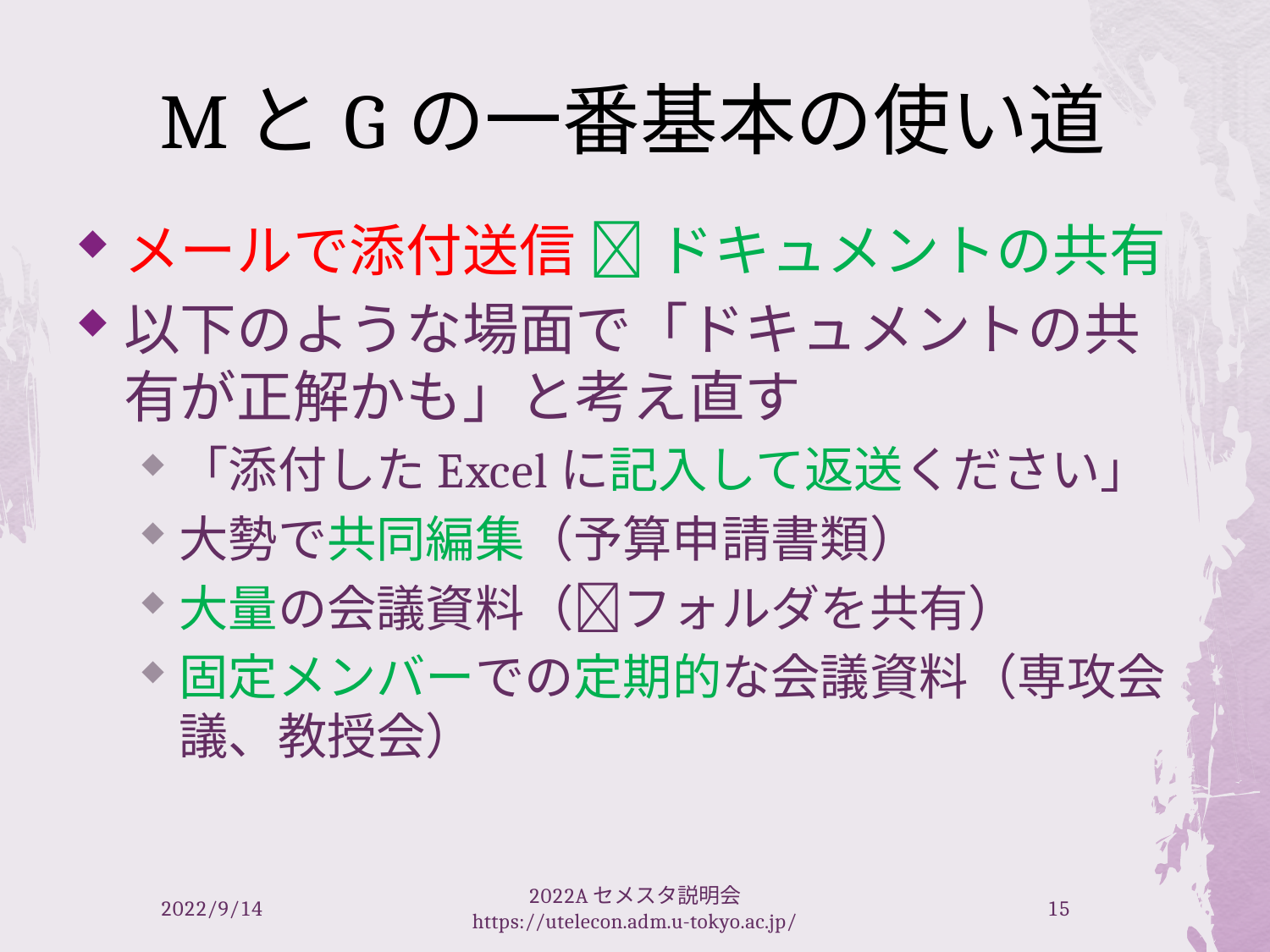

# MとGの一番基本の使い道
メールで添付送信 → ドキュメントの共有
以下のような場面で「ドキュメントの共有が正解かも」と考え直す
「添付したExcelに記入して返送ください」
大勢で共同編集（予算申請書類）
大量の会議資料（→フォルダを共有）
固定メンバーでの定期的な会議資料（専攻会議、教授会）
2022/9/14
2022Aセメスタ説明会 https://utelecon.adm.u-tokyo.ac.jp/
15